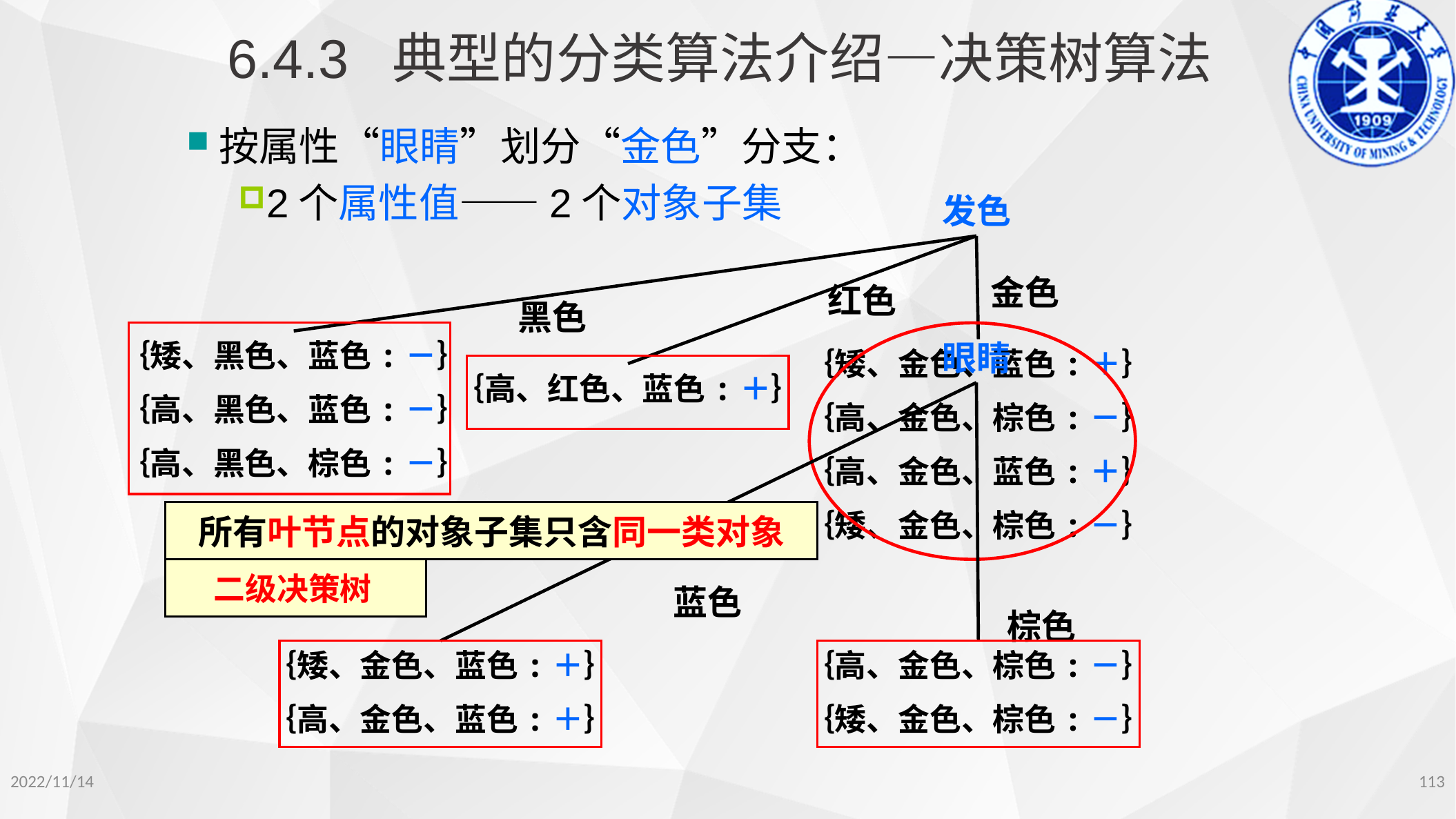

6.4.3  典型的分类算法介绍—决策树算法
按属性“眼睛”划分“金色”分支：
2个属性值——2个对象子集
发色
金色
红色
黑色

｛矮、黑色、蓝色:－｝
｛高、黑色、蓝色:－｝
｛高、黑色、棕色:－｝
眼睛
｛矮、金色、蓝色:＋｝
｛高、金色、棕色:－｝
｛高、金色、蓝色:＋｝
｛矮、金色、棕色:－｝

｛高、红色、蓝色:＋｝
所有叶节点的对象子集只含同一类对象
二级决策树
蓝色
棕色
｛矮、金色、蓝色:＋｝
｛高、金色、蓝色:＋｝

｛高、金色、棕色:－｝
｛矮、金色、棕色:－｝

113
2022/11/14